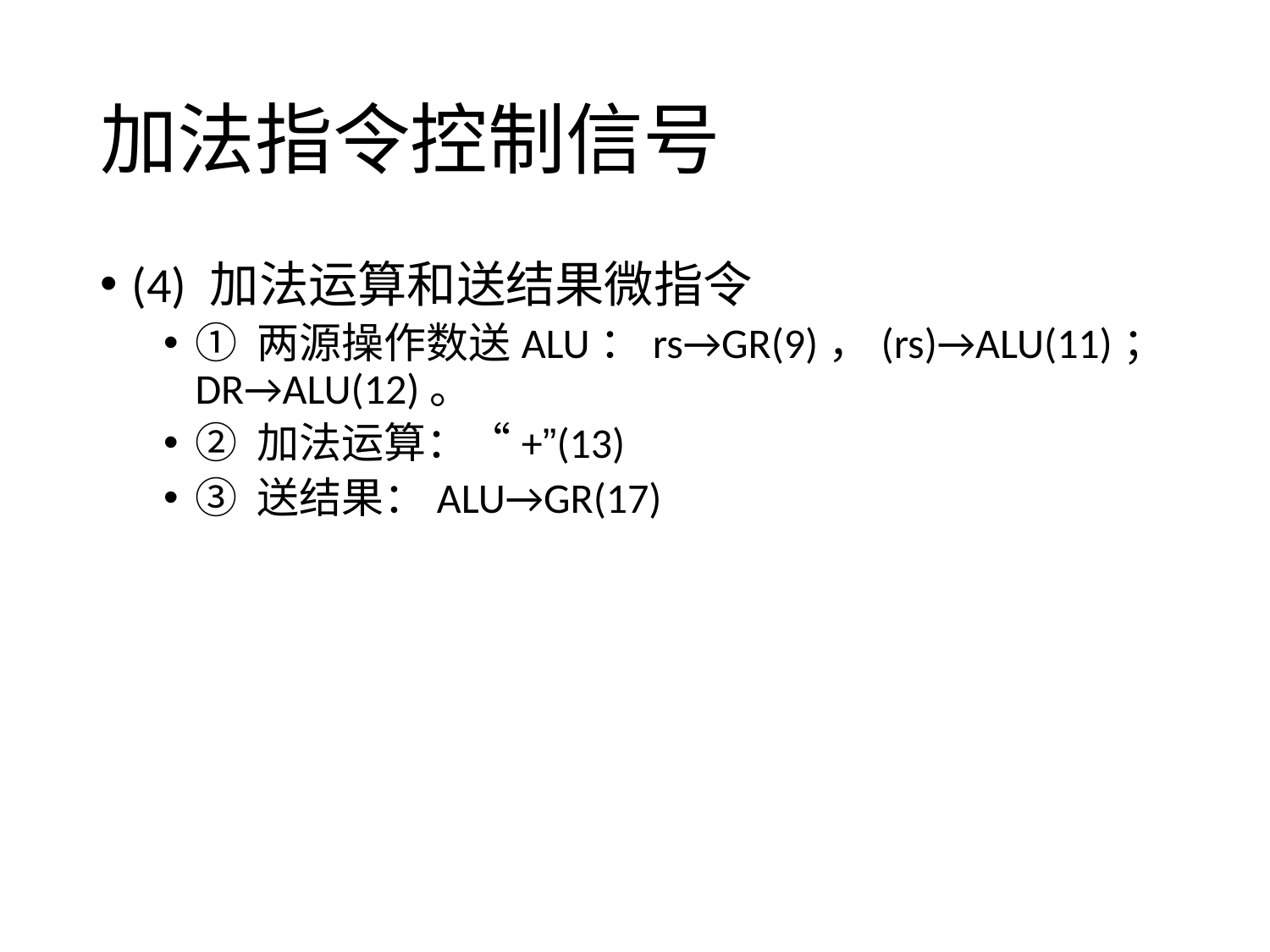

# 加法指令控制信号
(4) 加法运算和送结果微指令
① 两源操作数送ALU：rs→GR(9)，(rs)→ALU(11)；DR→ALU(12)。
② 加法运算：“+”(13)
③ 送结果：ALU→GR(17)